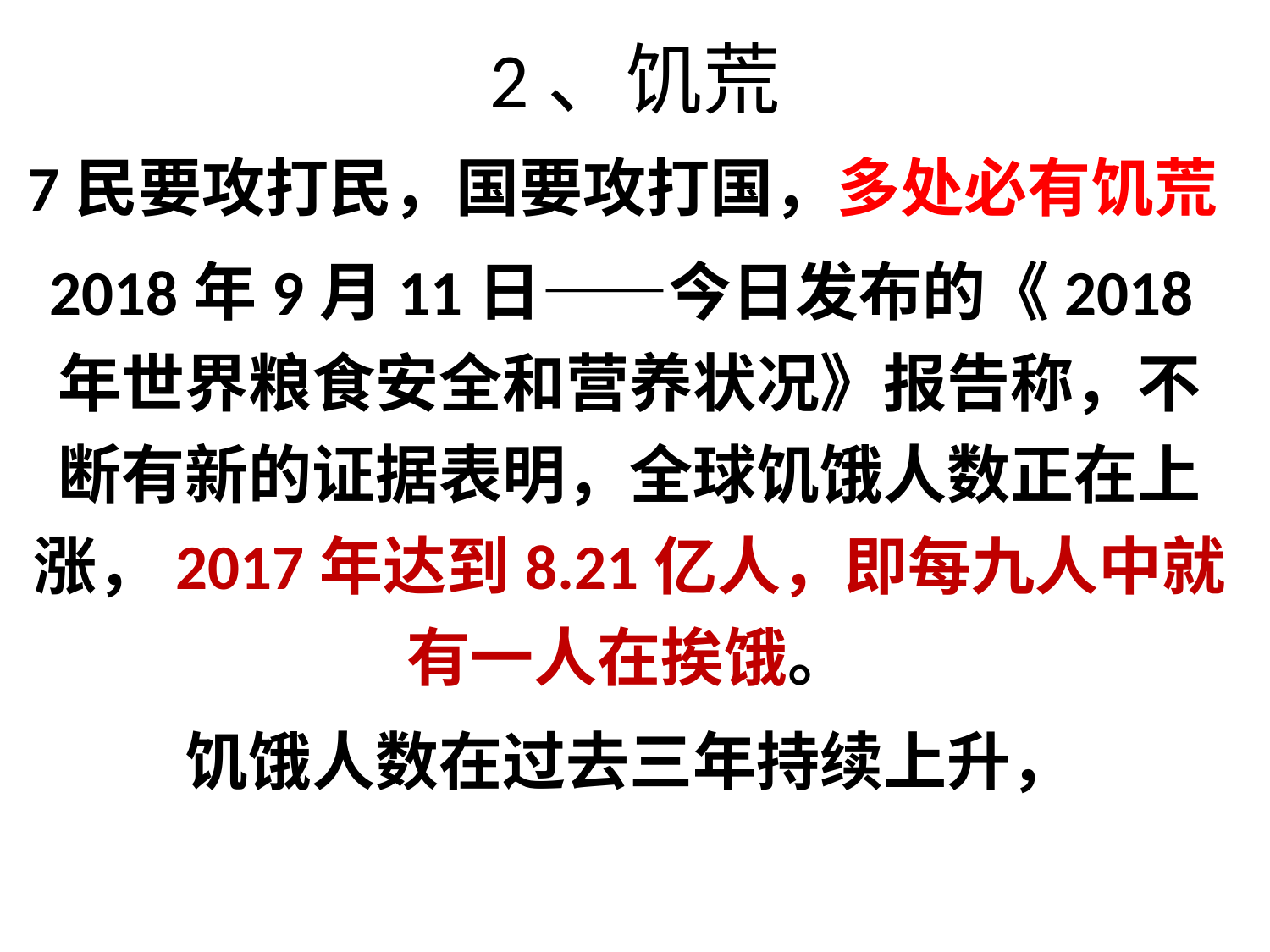

# 2、饥荒
7民要攻打民，国要攻打国，多处必有饥荒
2018年9月11日——今日发布的《2018年世界粮食安全和营养状况》报告称，不断有新的证据表明，全球饥饿人数正在上涨，2017年达到8.21亿人，即每九人中就有一人在挨饿。
饥饿人数在过去三年持续上升，